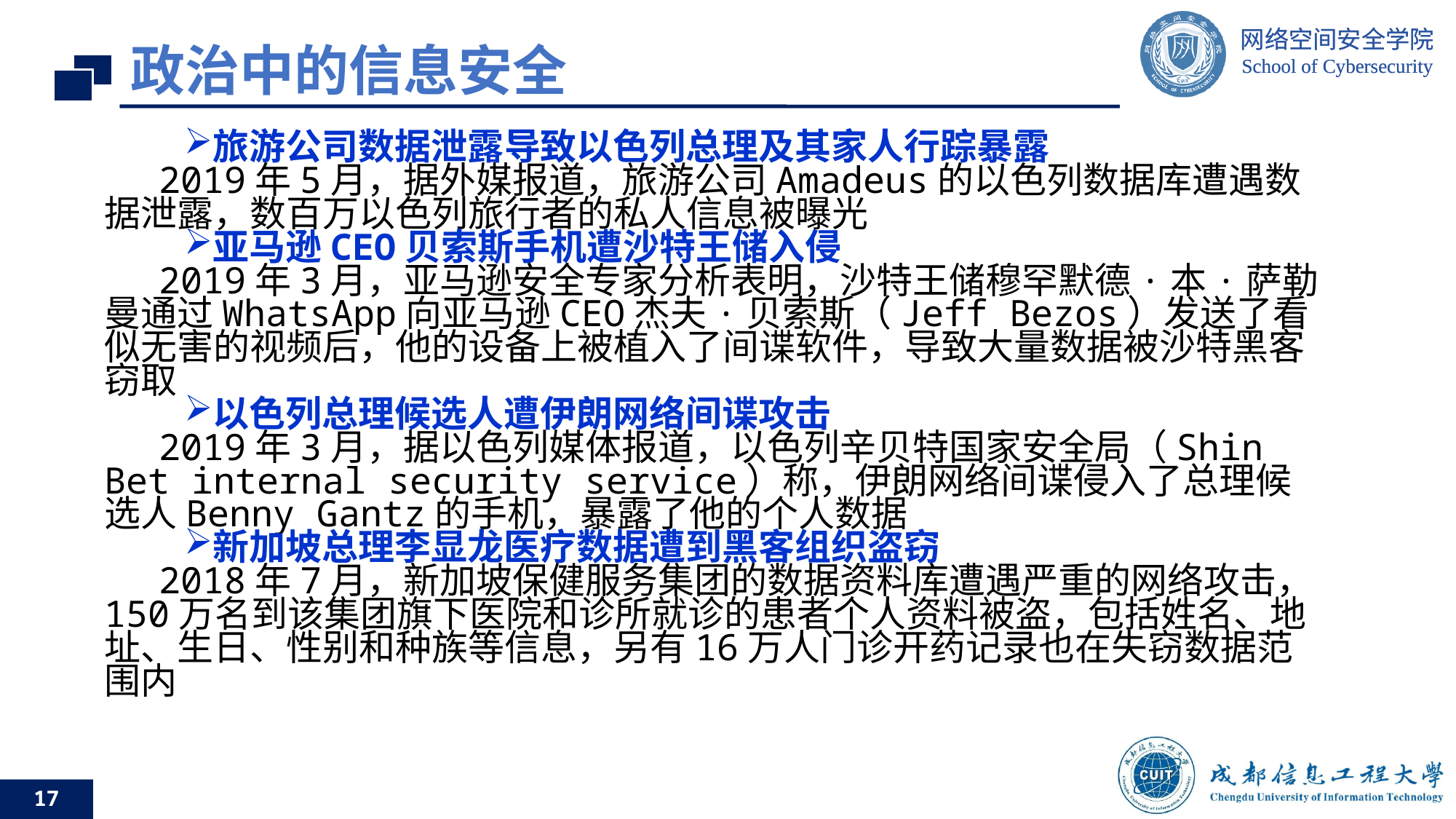

# 政治中的信息安全
旅游公司数据泄露导致以色列总理及其家人行踪暴露
2019年5月，据外媒报道，旅游公司Amadeus的以色列数据库遭遇数据泄露，数百万以色列旅行者的私人信息被曝光
亚马逊CEO贝索斯手机遭沙特王储入侵
2019年3月，亚马逊安全专家分析表明，沙特王储穆罕默德·本·萨勒曼通过WhatsApp向亚马逊CEO杰夫·贝索斯（Jeff Bezos）发送了看似无害的视频后，他的设备上被植入了间谍软件，导致大量数据被沙特黑客窃取
以色列总理候选人遭伊朗网络间谍攻击
2019年3月，据以色列媒体报道，以色列辛贝特国家安全局（Shin Bet internal security service）称，伊朗网络间谍侵入了总理候选人Benny Gantz的手机，暴露了他的个人数据
新加坡总理李显龙医疗数据遭到黑客组织盗窃
2018年7月，新加坡保健服务集团的数据资料库遭遇严重的网络攻击，150万名到该集团旗下医院和诊所就诊的患者个人资料被盗，包括姓名、地址、生日、性别和种族等信息，另有16万人门诊开药记录也在失窃数据范围内
17
17/8